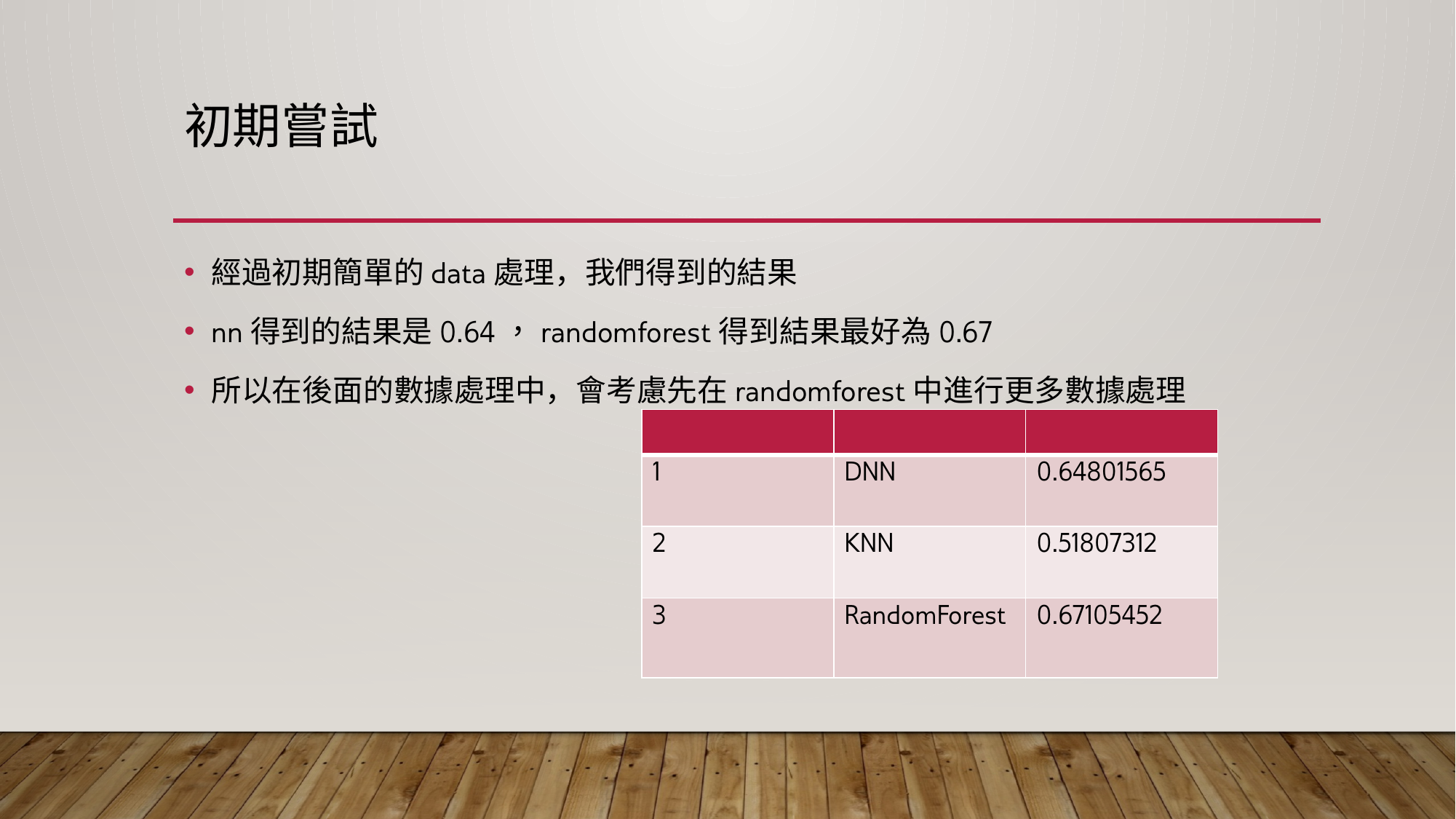

# 初期嘗試
經過初期簡單的data處理，我們得到的結果
nn得到的結果是0.64，randomforest得到結果最好為0.67
所以在後面的數據處理中，會考慮先在randomforest中進行更多數據處理
|  |  |  |
| --- | --- | --- |
| 1 | DNN | 0.64801565 |
| 2 | KNN | 0.51807312 |
| 3 | RandomForest | 0.67105452 |